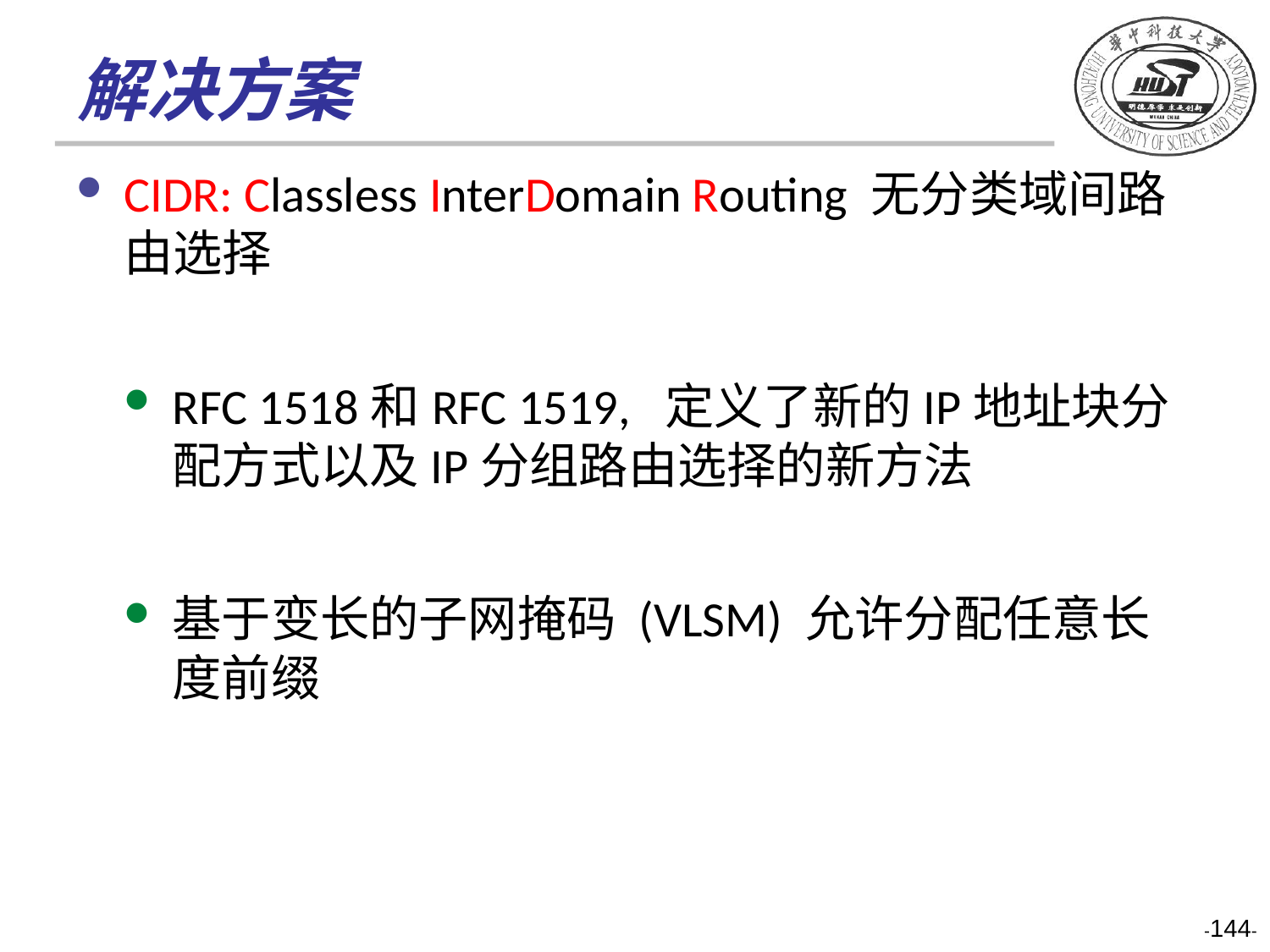

# 解决方案
CIDR: Classless InterDomain Routing 无分类域间路由选择

RFC 1518和RFC 1519,  定义了新的IP地址块分配方式以及IP分组路由选择的新方法

基于变长的子网掩码 (VLSM) 允许分配任意长度前缀

-144-